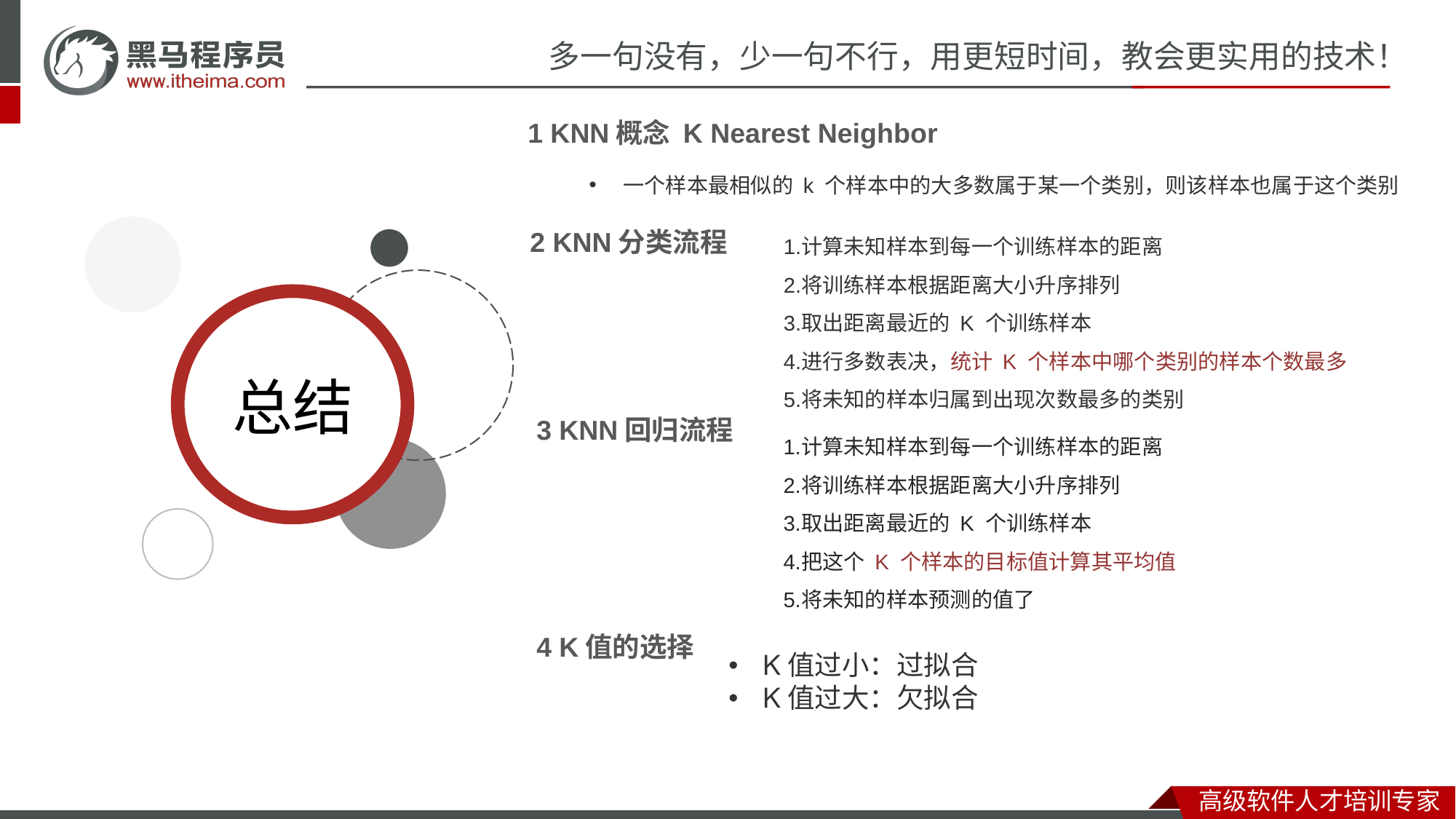

1 KNN概念 K Nearest Neighbor
一个样本最相似的 k 个样本中的大多数属于某一个类别，则该样本也属于这个类别
计算未知样本到每一个训练样本的距离
将训练样本根据距离大小升序排列
取出距离最近的 K 个训练样本
进行多数表决，统计 K 个样本中哪个类别的样本个数最多
将未知的样本归属到出现次数最多的类别
2 KNN分类流程
3 KNN回归流程
计算未知样本到每一个训练样本的距离
将训练样本根据距离大小升序排列
取出距离最近的 K 个训练样本
把这个 K 个样本的目标值计算其平均值
将未知的样本预测的值了
4 K值的选择
K值过小：过拟合
K值过大：欠拟合